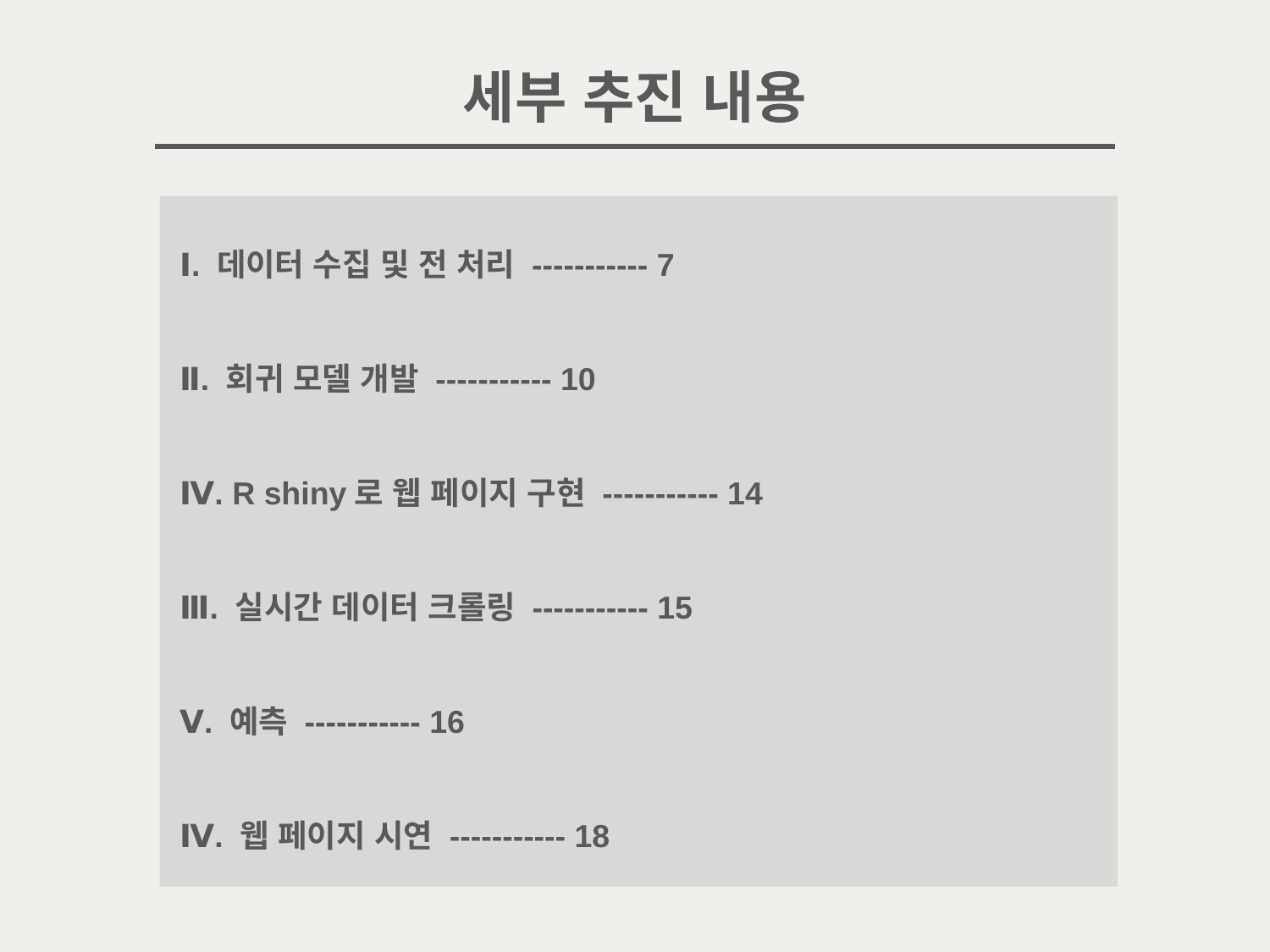

세부 추진 내용

Ⅰ. 데이터 수집 및 전 처리 ----------- 7

Ⅱ. 회귀 모델 개발 ----------- 10

Ⅳ. R shiny로 웹 페이지 구현 ----------- 14

Ⅲ. 실시간 데이터 크롤링 ----------- 15

Ⅴ. 예측 ----------- 16

Ⅳ. 웹 페이지 시연 ----------- 18